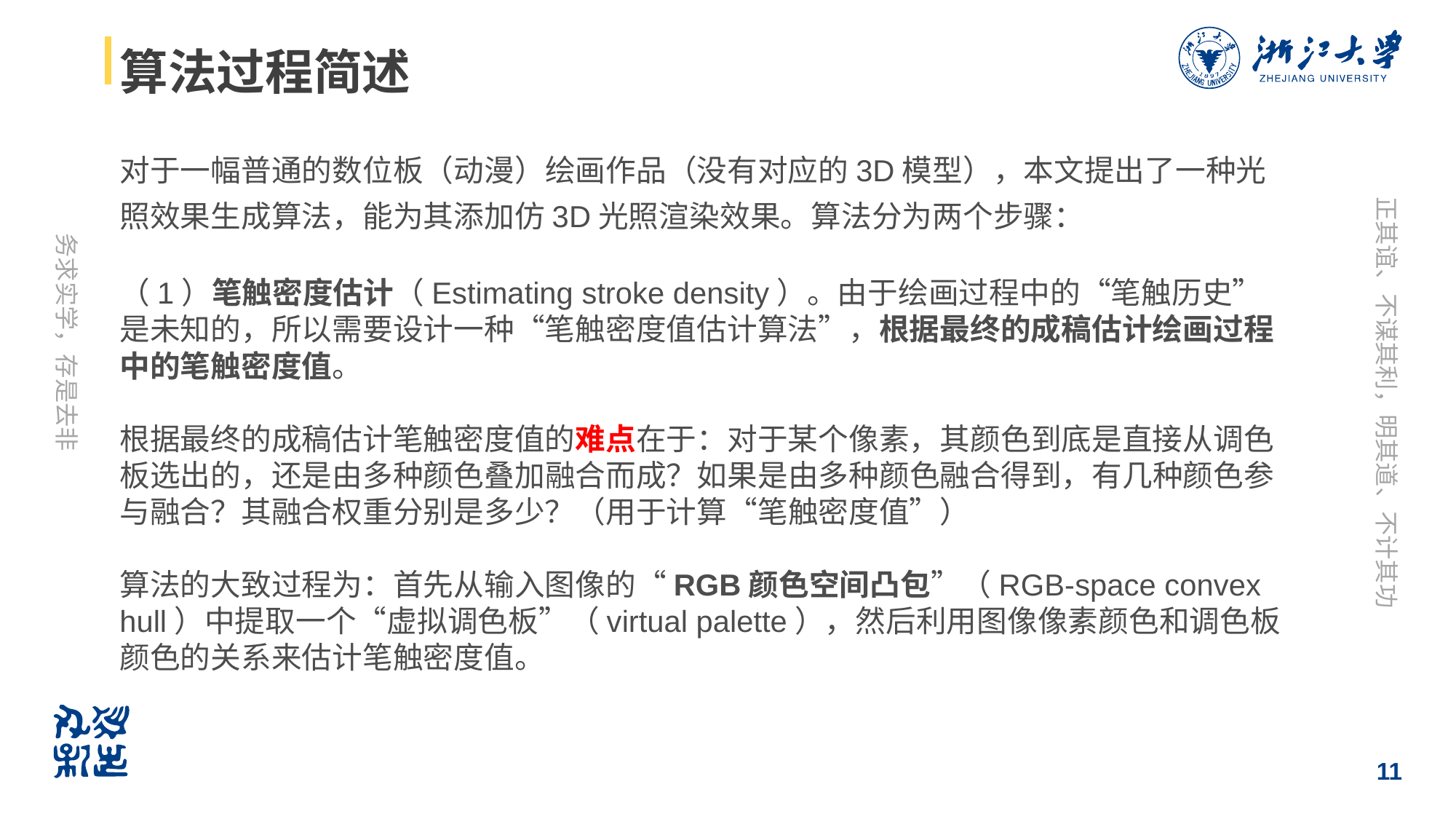

# 算法过程简述
对于一幅普通的数位板（动漫）绘画作品（没有对应的3D模型），本文提出了一种光照效果生成算法，能为其添加仿3D光照渲染效果。算法分为两个步骤：

（1）笔触密度估计（Estimating stroke density）。由于绘画过程中的“笔触历史”是未知的，所以需要设计一种“笔触密度值估计算法”，根据最终的成稿估计绘画过程中的笔触密度值。

根据最终的成稿估计笔触密度值的难点在于：对于某个像素，其颜色到底是直接从调色板选出的，还是由多种颜色叠加融合而成？如果是由多种颜色融合得到，有几种颜色参与融合？其融合权重分别是多少？（用于计算“笔触密度值”）

算法的大致过程为：首先从输入图像的“RGB颜色空间凸包”（RGB-space convex hull）中提取一个“虚拟调色板”（virtual palette），然后利用图像像素颜色和调色板颜色的关系来估计笔触密度值。

11